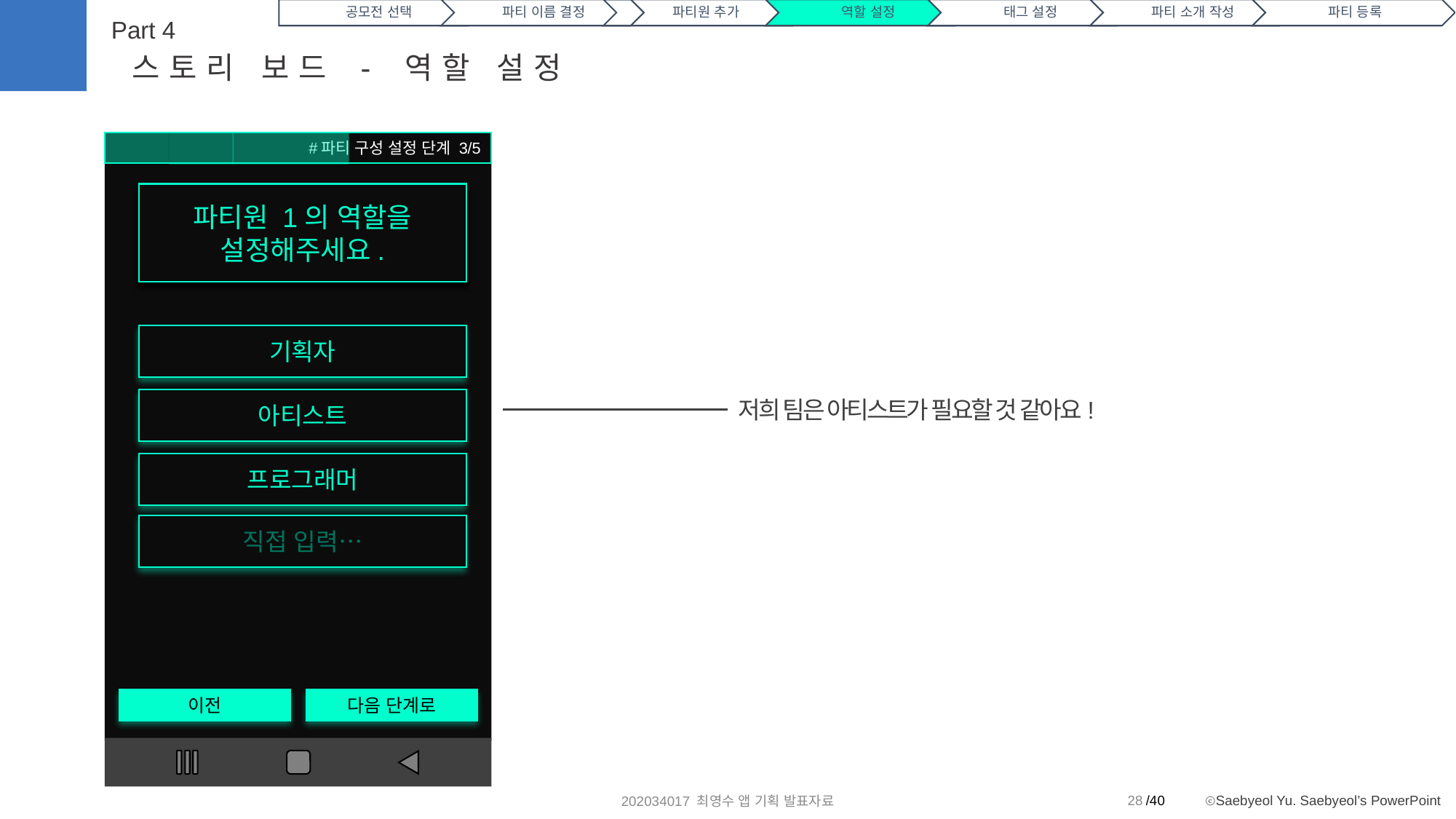

공모전 선택
파티 이름 결정
파티원 추가
역할 설정
태그 설정
파티 소개 작성
파티 등록
Part 4
스토리 보드 - 역할 설정

이전
다음 단계로

#파티 구성 설정 단계 3/5

파티원 1의 역할을
설정해주세요.
기획자
저희 팀은 아티스트가 필요할 것 같아요!
아티스트
프로그래머
직접 입력…
28
202034017 최영수 앱 기획 발표자료